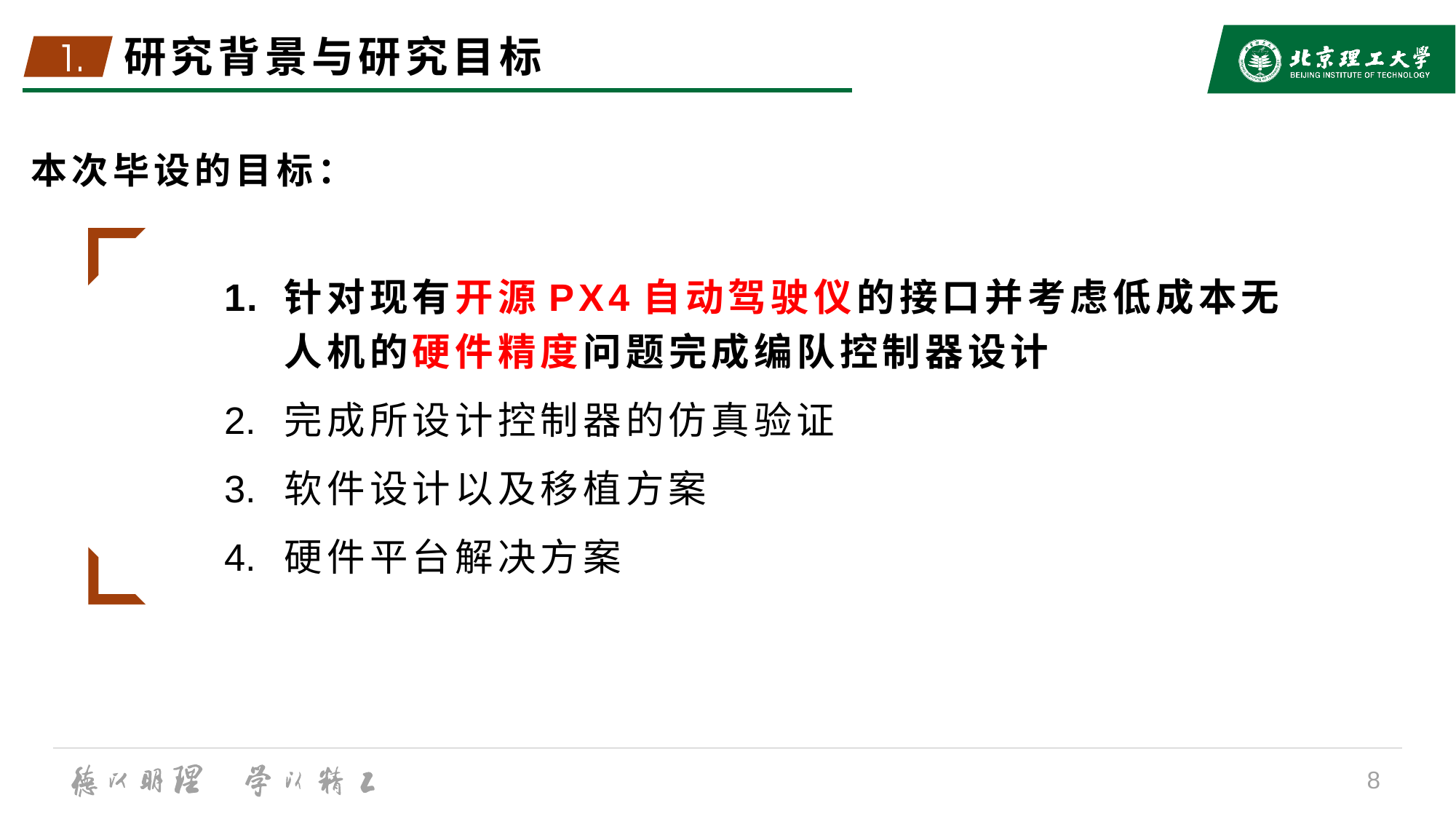

1.
1.
# 研究背景与研究目标
本次毕设的目标：

针对现有开源PX4自动驾驶仪的接口并考虑低成本无人机的硬件精度问题完成编队控制器设计
完成所设计控制器的仿真验证
软件设计以及移植方案
硬件平台解决方案